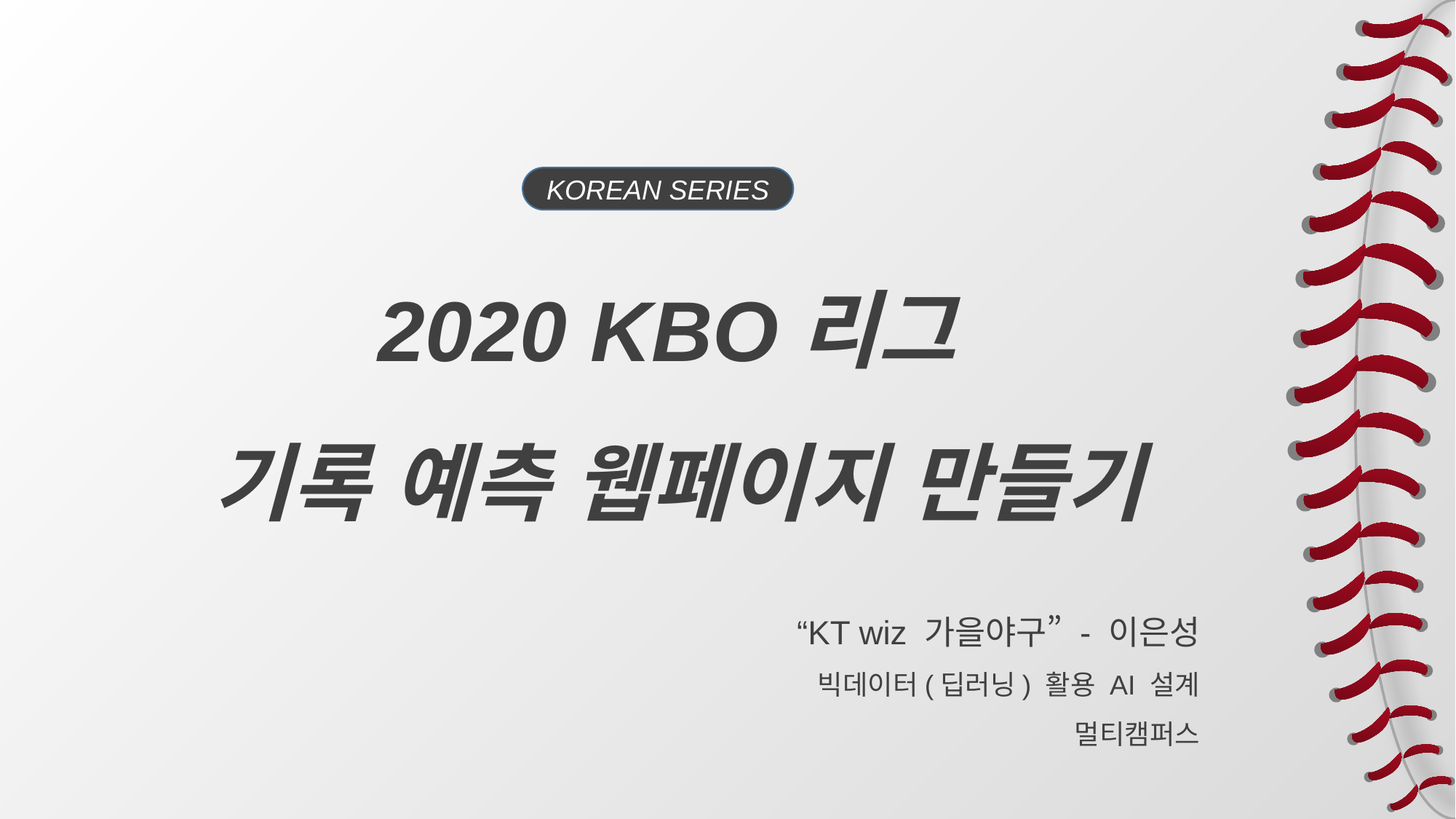

KOREAN SERIES
2020 KBO리그
기록 예측 웹페이지 만들기

“KT wiz 가을야구” - 이은성
빅데이터(딥러닝) 활용 AI 설계
멀티캠퍼스